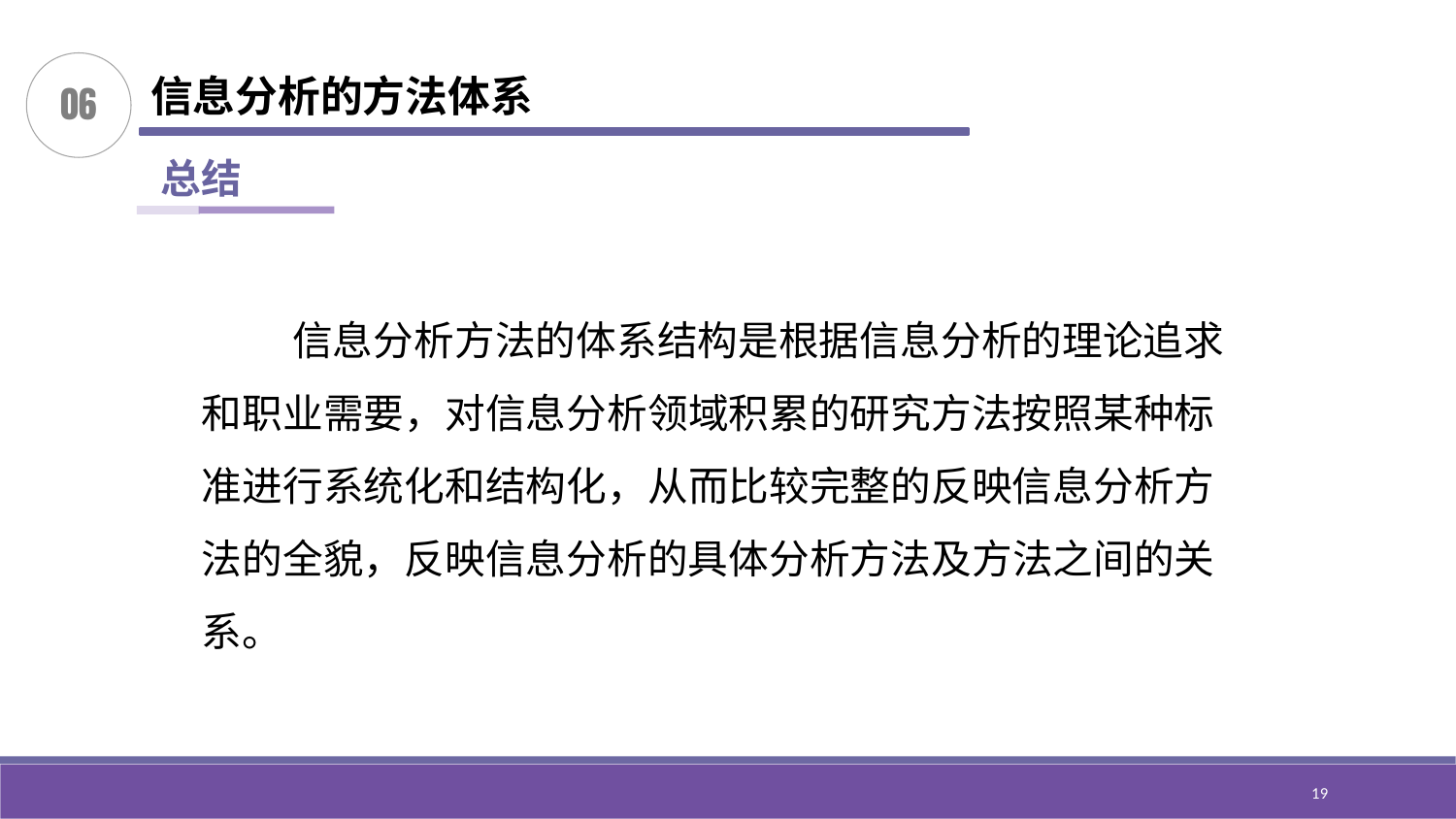

06
信息分析的方法体系

总结

         信息分析方法的体系结构是根据信息分析的理论追求和职业需要，对信息分析领域积累的研究方法按照某种标准进行系统化和结构化，从而比较完整的反映信息分析方法的全貌，反映信息分析的具体分析方法及方法之间的关系。
19